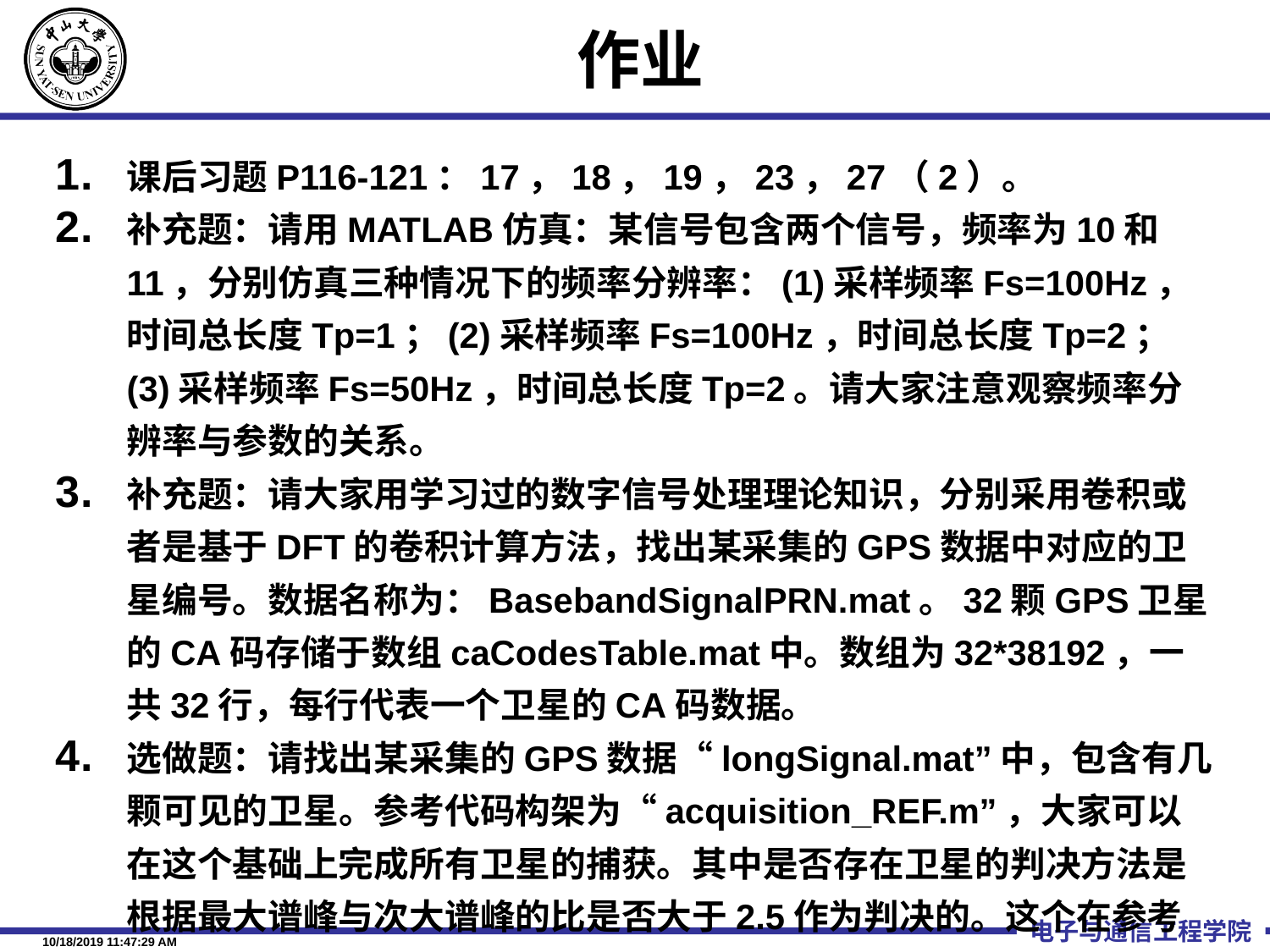

# 作业
课后习题P116-121：17，18，19，23，27（2）。
补充题：请用MATLAB仿真：某信号包含两个信号，频率为10和11，分别仿真三种情况下的频率分辨率：(1)采样频率Fs=100Hz，时间总长度Tp=1；(2)采样频率Fs=100Hz，时间总长度Tp=2；(3)采样频率Fs=50Hz，时间总长度Tp=2。请大家注意观察频率分辨率与参数的关系。
补充题：请大家用学习过的数字信号处理理论知识，分别采用卷积或者是基于DFT的卷积计算方法，找出某采集的GPS数据中对应的卫星编号。数据名称为：BasebandSignalPRN.mat。32颗GPS卫星的CA码存储于数组caCodesTable.mat中。数组为32*38192，一共32行，每行代表一个卫星的CA码数据。
选做题：请找出某采集的GPS数据“longSignal.mat”中，包含有几颗可见的卫星。参考代码构架为“acquisition_REF.m”，大家可以在这个基础上完成所有卫星的捕获。其中是否存在卫星的判决方法是根据最大谱峰与次大谱峰的比是否大于2.5作为判决的。这个在参考代码里已经给出了。频率搜索部分，请参考老师的PPT。